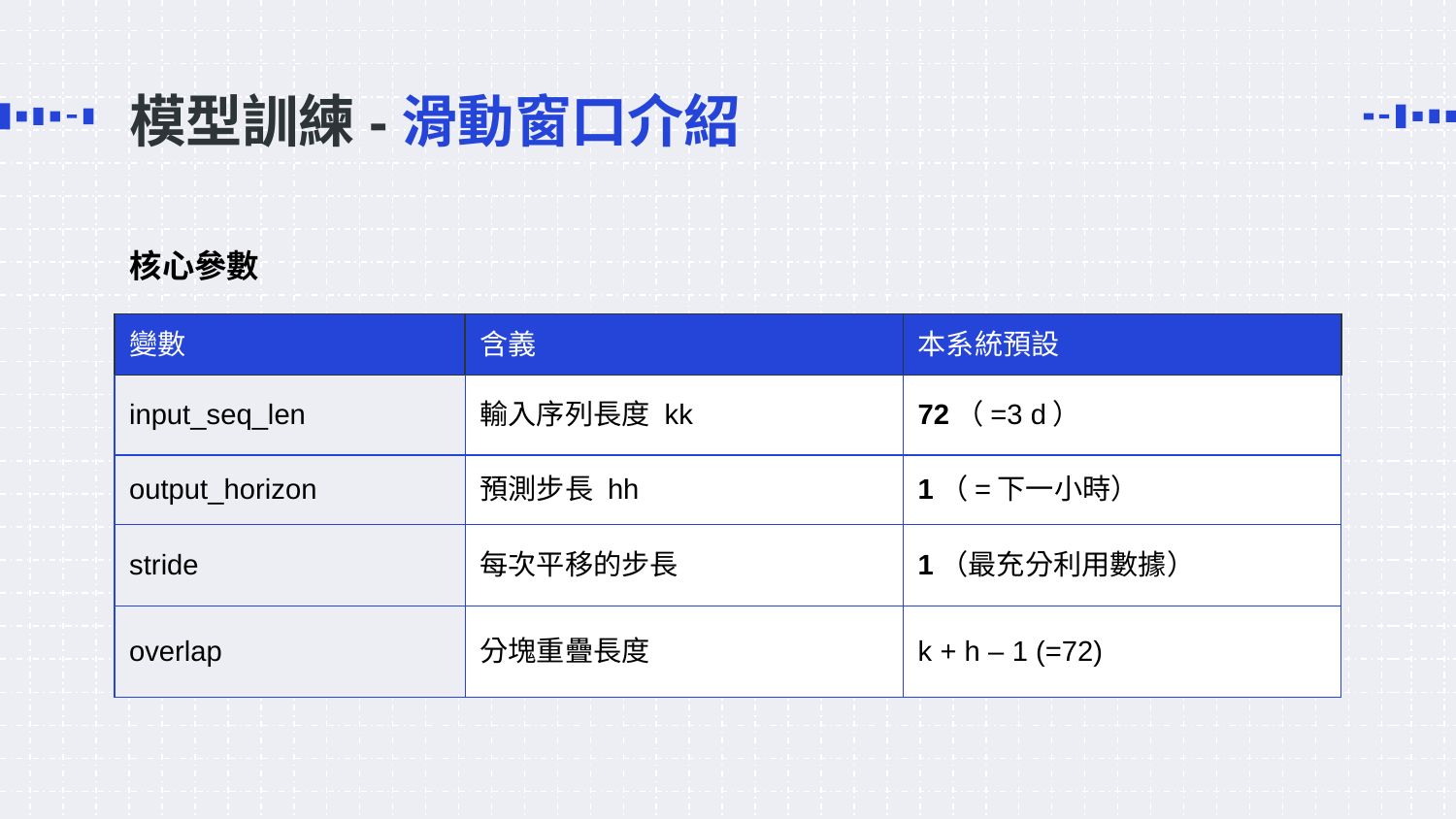

# 模型訓練-滑動窗口介紹
核心參數
| 變數 | 含義 | 本系統預設 |
| --- | --- | --- |
| input\_seq\_len | 輸入序列長度 kk | 72（=3 d） |
| output\_horizon | 預測步長 hh | 1（=下一小時） |
| stride | 每次平移的步長 | 1（最充分利用數據） |
| overlap | 分塊重疊長度 | k + h – 1 (=72) |